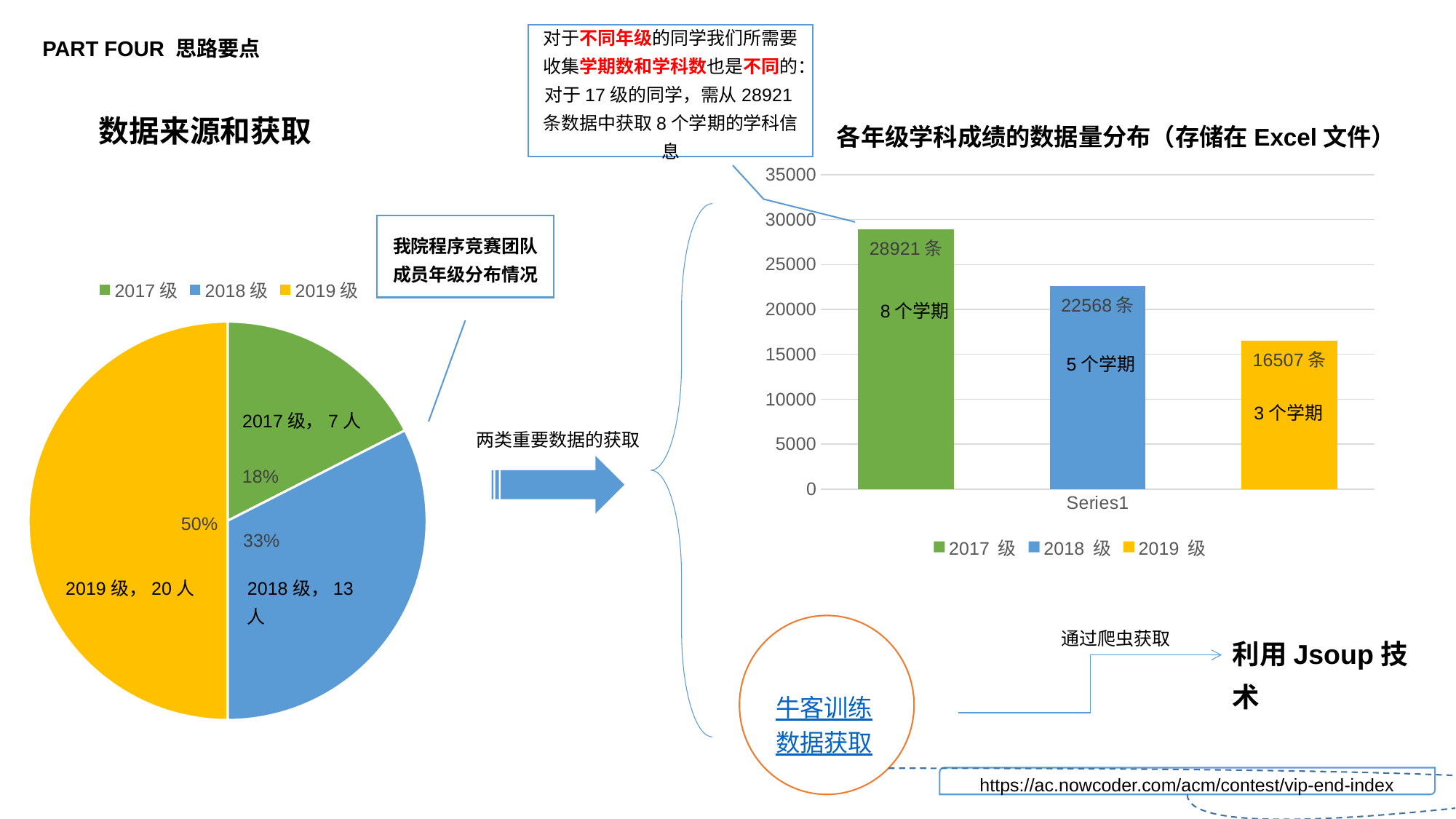

对于不同年级的同学我们所需要收集学期数和学科数也是不同的：
对于17级的同学，需从28921条数据中获取8个学期的学科信息
PART FOUR 思路要点
数据来源和获取
各年级学科成绩的数据量分布（存储在Excel文件）

### Chart

| Category | 2017 级 | 2018 级 | 2019 级 |
|---|---|---|---|
|  | 28921.0 | 22568.0 | 16507.0 |
我院程序竞赛团队成员年级分布情况

### Chart

| Category | 人数 |
|---|---|
| 2017级 | 7.0 |
| 2018级 | 13.0 |
| 2019级 | 20.0 |
8个学期
5个学期
3个学期
2017级，7人
两类重要数据的获取

2019级，20人
2018级，13人
牛客训练数据获取
通过爬虫获取
利用Jsoup技术
https://ac.nowcoder.com/acm/contest/vip-end-index